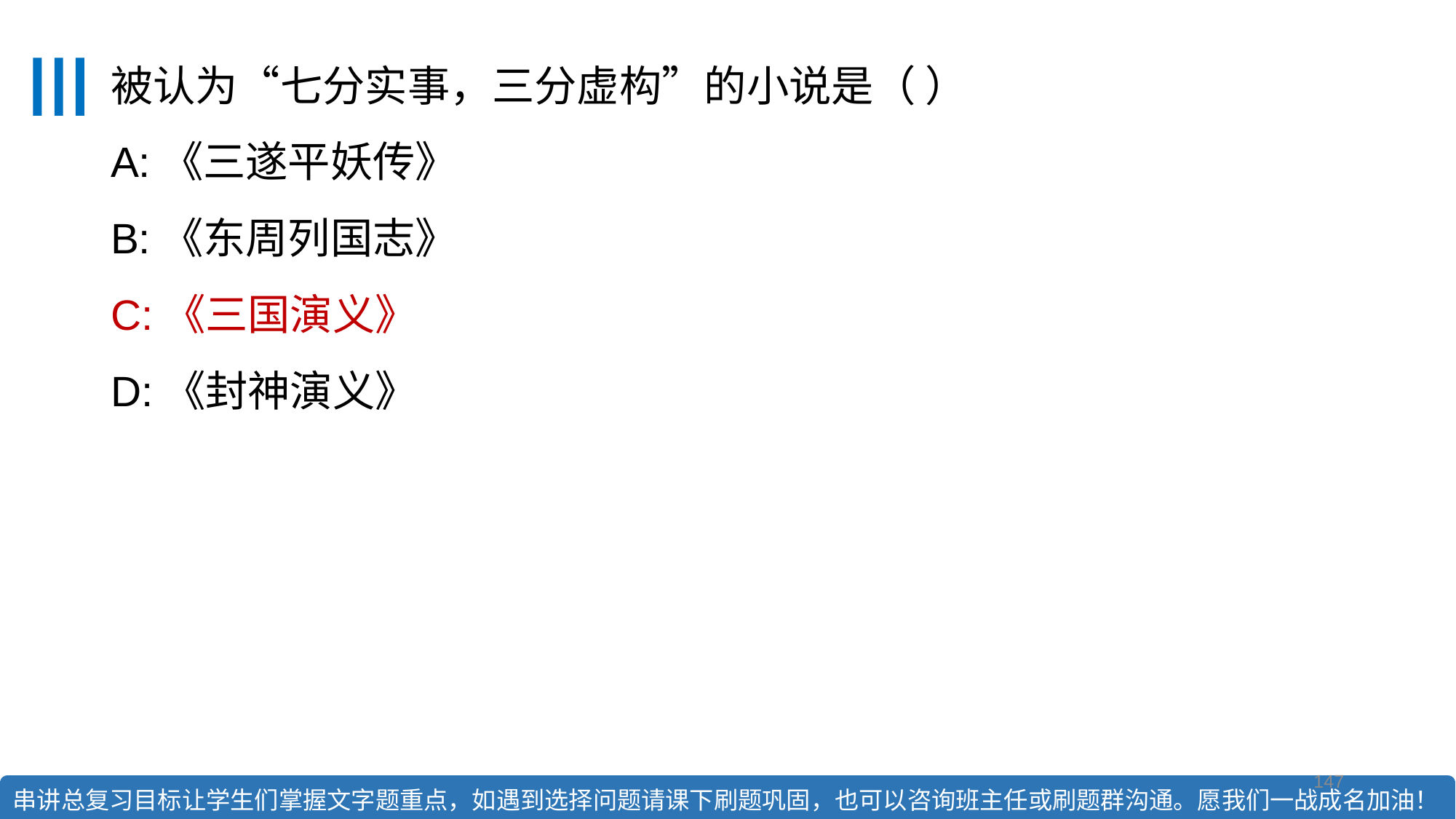

# 被认为“七分实事，三分虚构”的小说是（ ） A:《三遂平妖传》 B:《东周列国志》 C:《三国演义》 D:《封神演义》
147